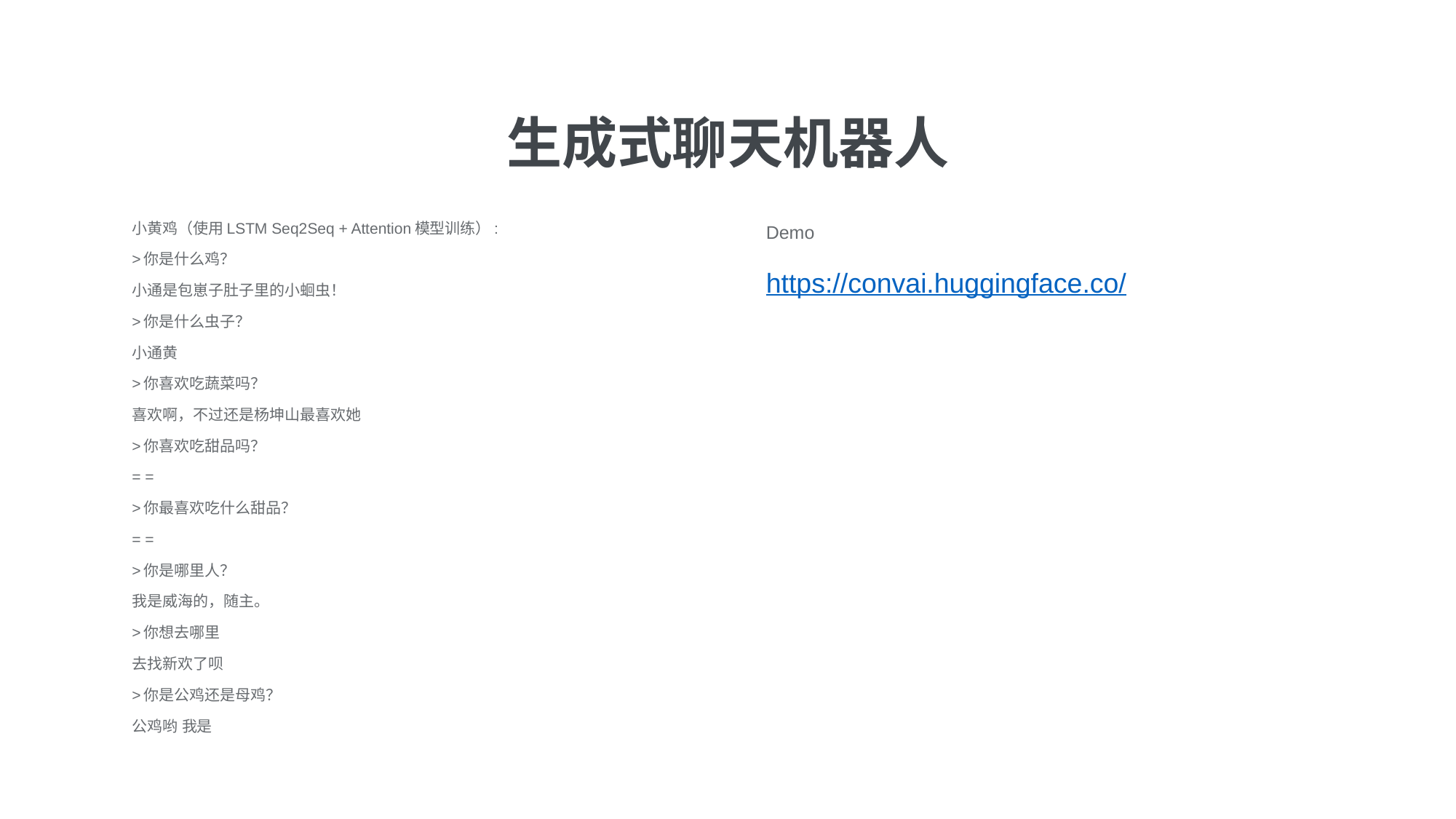

生成式聊天机器人
小黄鸡（使用LSTM Seq2Seq + Attention模型训练）:
>你是什么鸡？
小通是包崽子肚子里的小蛔虫！
>你是什么虫子？
小通黄
>你喜欢吃蔬菜吗？
喜欢啊，不过还是杨坤山最喜欢她
>你喜欢吃甜品吗？
= =
>你最喜欢吃什么甜品？
= =
>你是哪里人？
我是威海的，随主。
>你想去哪里
去找新欢了呗
>你是公鸡还是母鸡？
公鸡哟 我是
Demo
https://convai.huggingface.co/